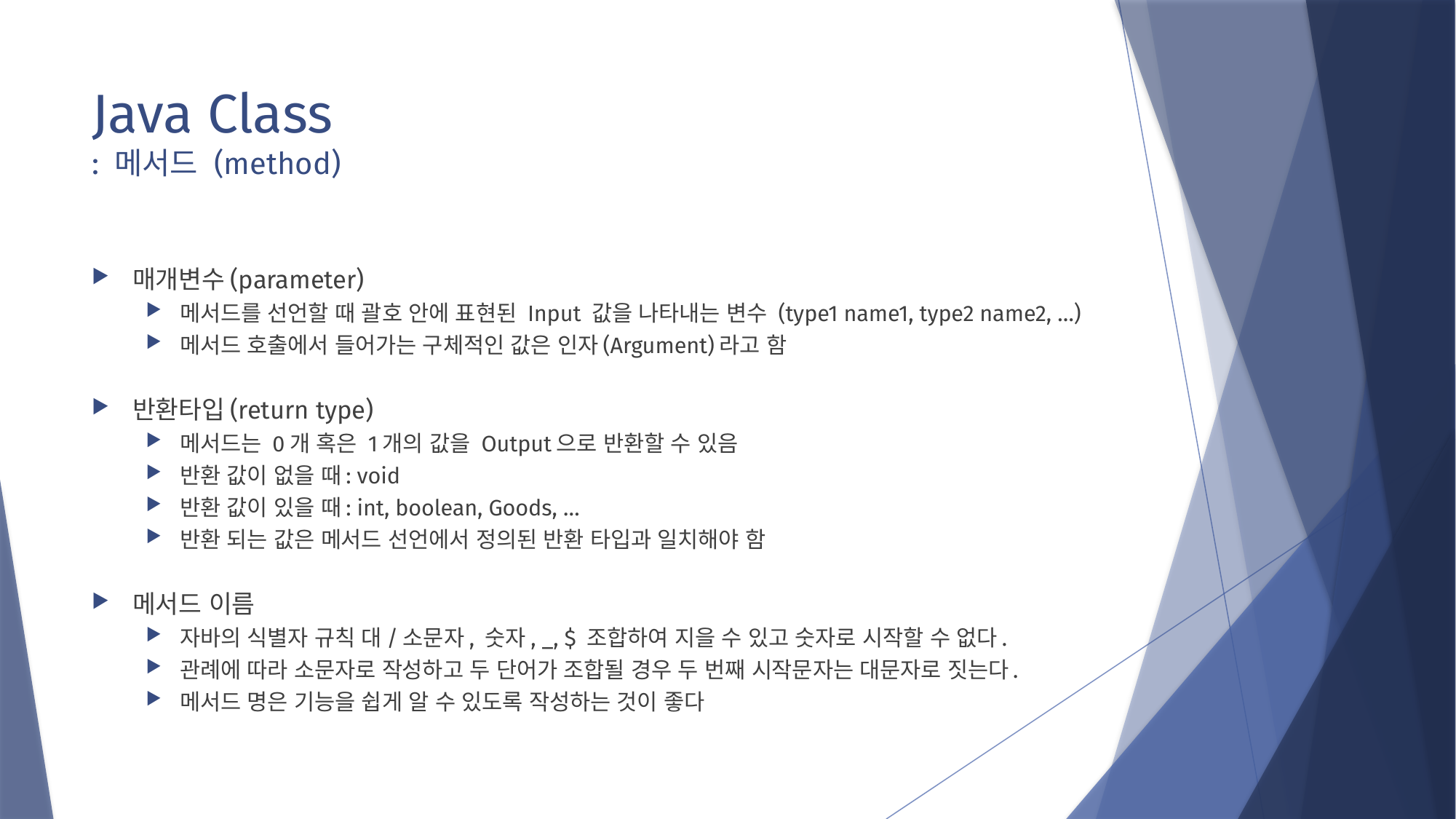

# Java Class : 메서드 (method)
매개변수(parameter)
메서드를 선언할 때 괄호 안에 표현된 Input 값을 나타내는 변수 (type1 name1, type2 name2, …)
메서드 호출에서 들어가는 구체적인 값은 인자(Argument)라고 함

반환타입(return type)
메서드는 0개 혹은 1개의 값을 Output으로 반환할 수 있음
반환 값이 없을 때: void
반환 값이 있을 때: int, boolean, Goods, …
반환 되는 값은 메서드 선언에서 정의된 반환 타입과 일치해야 함

메서드 이름
자바의 식별자 규칙 대/소문자, 숫자, _, $ 조합하여 지을 수 있고 숫자로 시작할 수 없다.
관례에 따라 소문자로 작성하고 두 단어가 조합될 경우 두 번째 시작문자는 대문자로 짓는다.
메서드 명은 기능을 쉽게 알 수 있도록 작성하는 것이 좋다